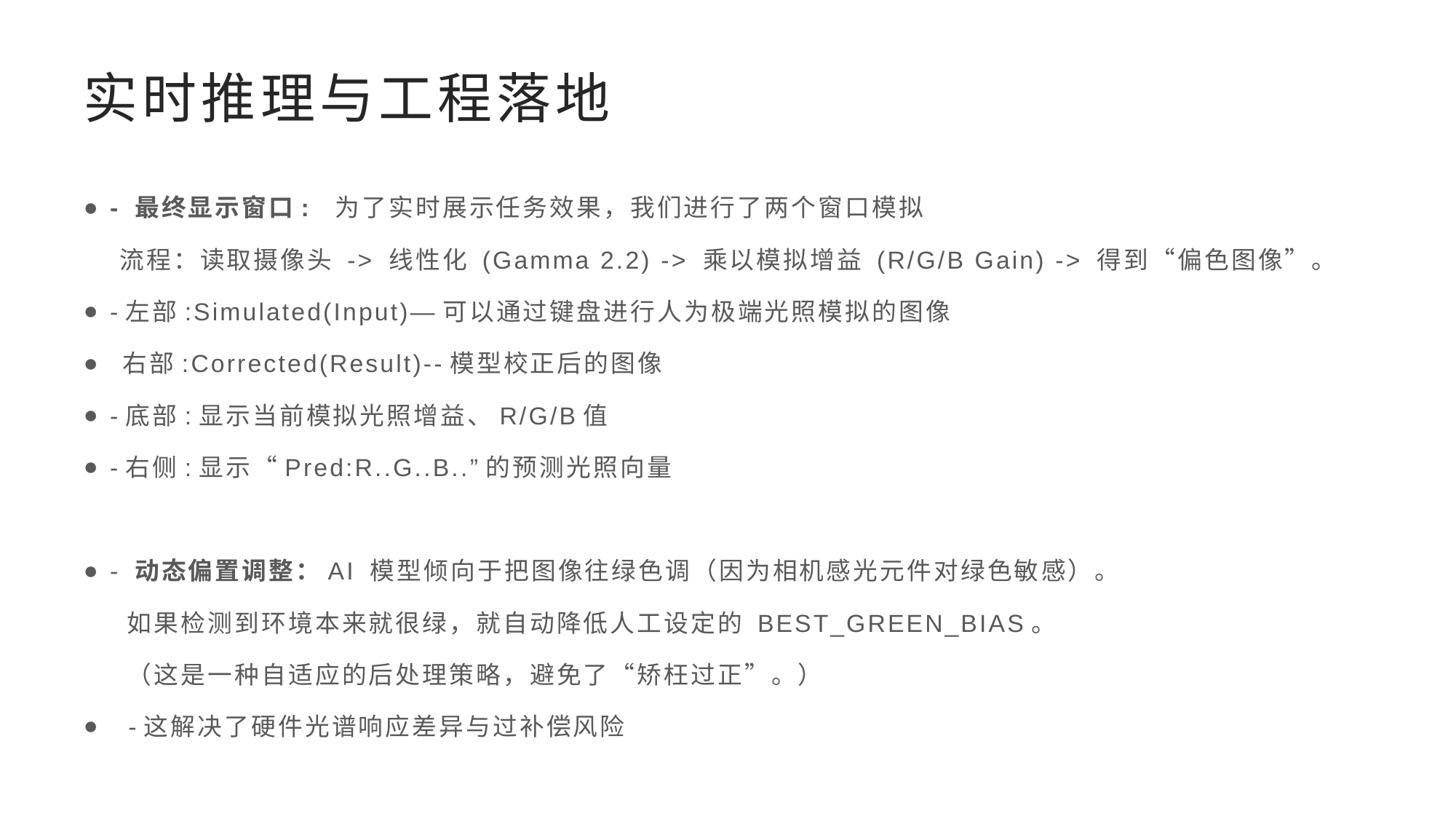

# 实时推理与工程落地
- 最终显示窗口:  为了实时展示任务效果，我们进行了两个窗口模拟
    流程：读取摄像头 -> 线性化 (Gamma 2.2) -> 乘以模拟增益 (R/G/B Gain) -> 得到“偏色图像”。
-左部:Simulated(Input)—可以通过键盘进行人为极端光照模拟的图像
 右部:Corrected(Result)--模型校正后的图像
-底部:显示当前模拟光照增益、R/G/B值
-右侧:显示“Pred:R..G..B..”的预测光照向量

- 动态偏置调整：AI 模型倾向于把图像往绿色调（因为相机感光元件对绿色敏感）。
     如果检测到环境本来就很绿，就自动降低人工设定的 BEST_GREEN_BIAS。
     （这是一种自适应的后处理策略，避免了“矫枉过正”。）
  -这解决了硬件光谱响应差异与过补偿风险